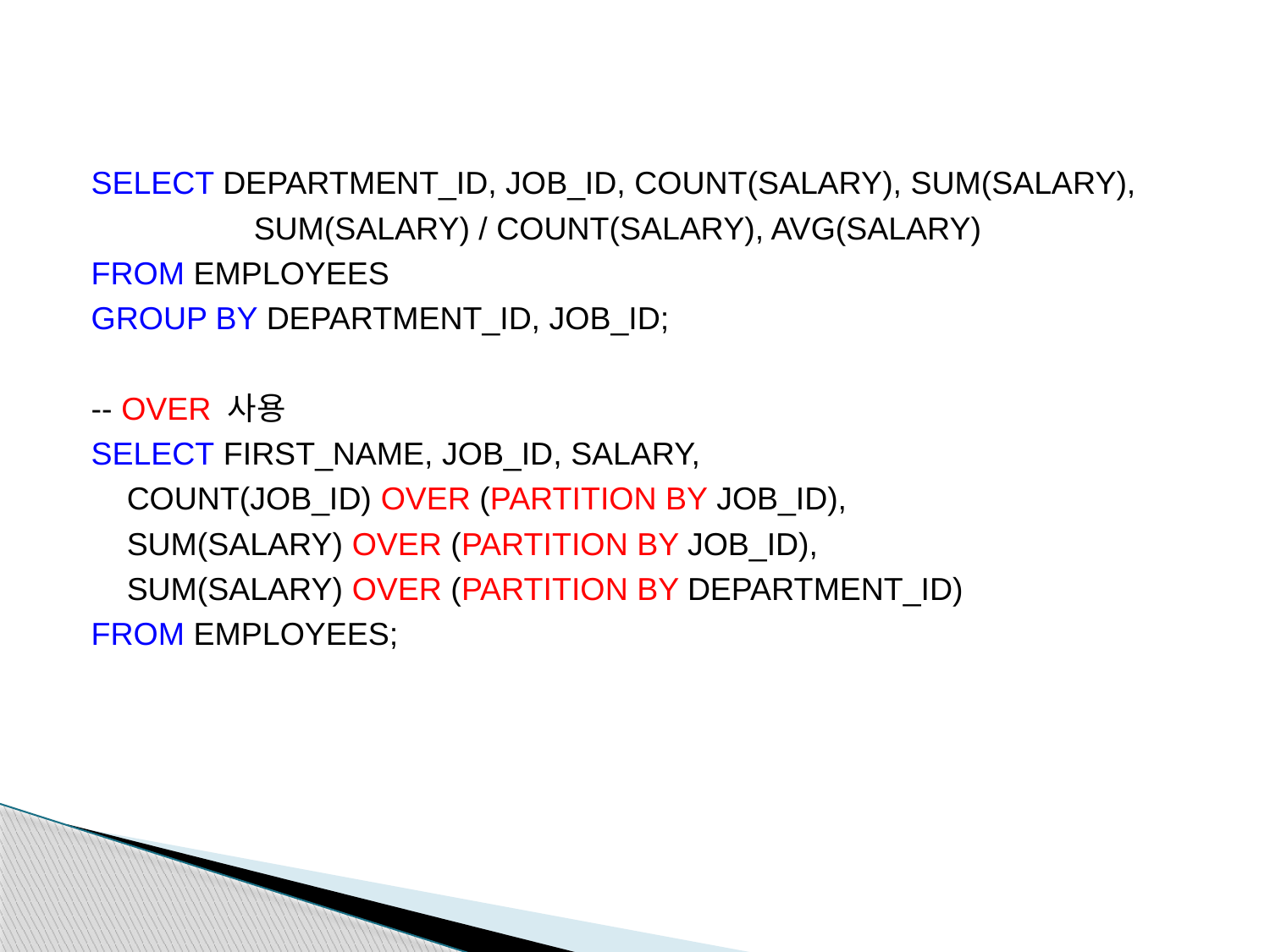

SELECT DEPARTMENT_ID, JOB_ID, COUNT(SALARY), SUM(SALARY),
		SUM(SALARY) / COUNT(SALARY), AVG(SALARY)
FROM EMPLOYEES
GROUP BY DEPARTMENT_ID, JOB_ID;

-- OVER 사용
SELECT FIRST_NAME, JOB_ID, SALARY,
	COUNT(JOB_ID) OVER (PARTITION BY JOB_ID),
	SUM(SALARY) OVER (PARTITION BY JOB_ID),
	SUM(SALARY) OVER (PARTITION BY DEPARTMENT_ID)
FROM EMPLOYEES;